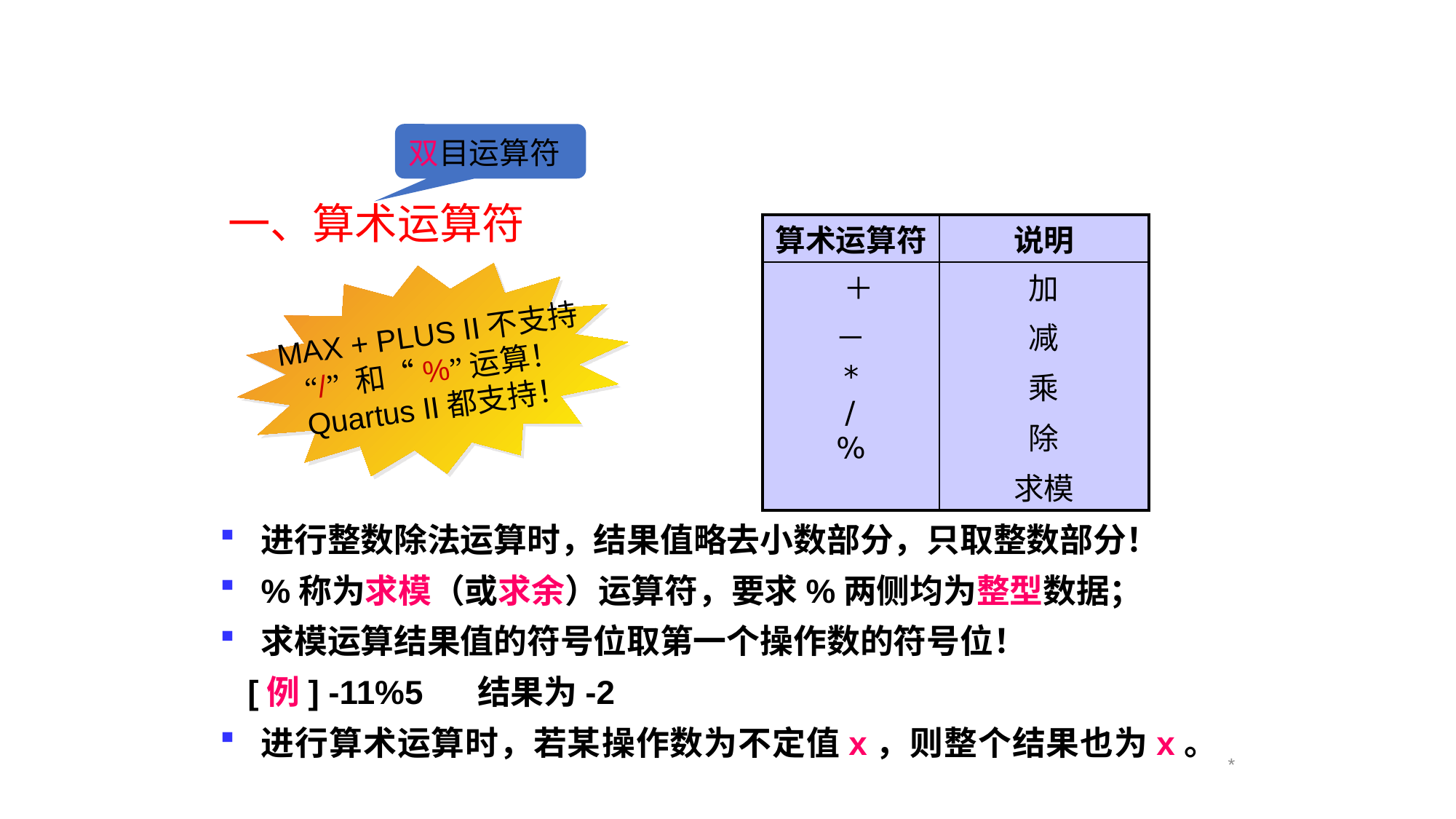

双目运算符
一、算术运算符
| 算术运算符 | 说明 |
| --- | --- |
| ＋ － \* / % | 加 减 乘 除 求模 |
MAX + PLUS II不支持
“/” 和“%”运算！
Quartus II都支持！
进行整数除法运算时，结果值略去小数部分，只取整数部分！
%称为求模（或求余）运算符，要求%两侧均为整型数据；
求模运算结果值的符号位取第一个操作数的符号位！
   [例] -11%5     结果为-2
进行算术运算时，若某操作数为不定值x，则整个结果也为x。
*